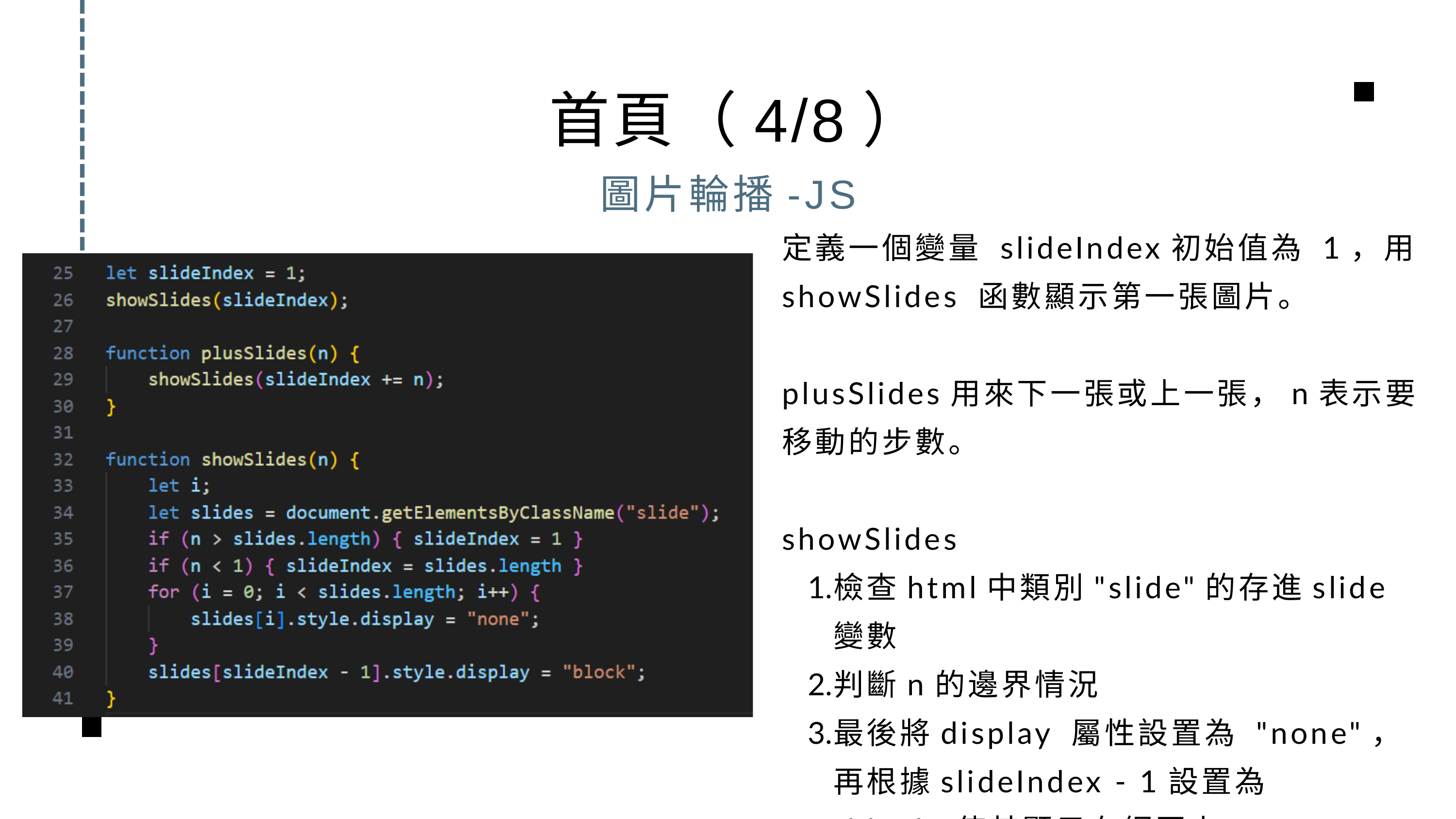

首頁（4/8）

圖片輪播-JS
定義一個變量 slideIndex初始值為 1，用 showSlides 函數顯示第一張圖片。

plusSlides用來下一張或上一張，n表示要移動的步數。

showSlides
檢查html中類別"slide"的存進slide變數
判斷n的邊界情況
最後將display 屬性設置為 "none"，再根據slideIndex - 1設置為 "block"使其顯示在網頁上。